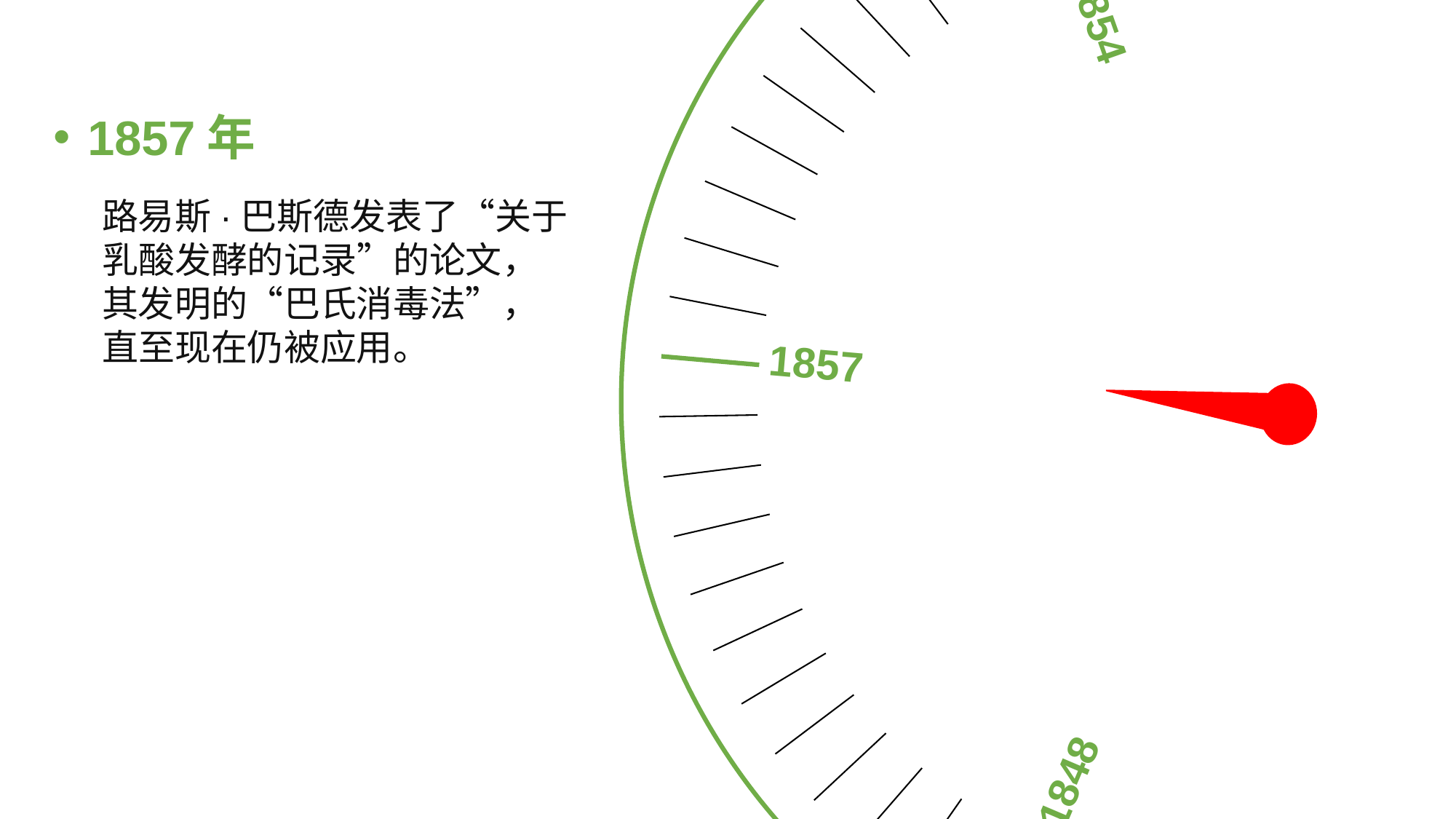

1848
1857
1849
1854
1850
1857年
路易斯·巴斯德发表了“关于乳酸发酵的记录”的论文，其发明的“巴氏消毒法”，直至现在仍被应用。